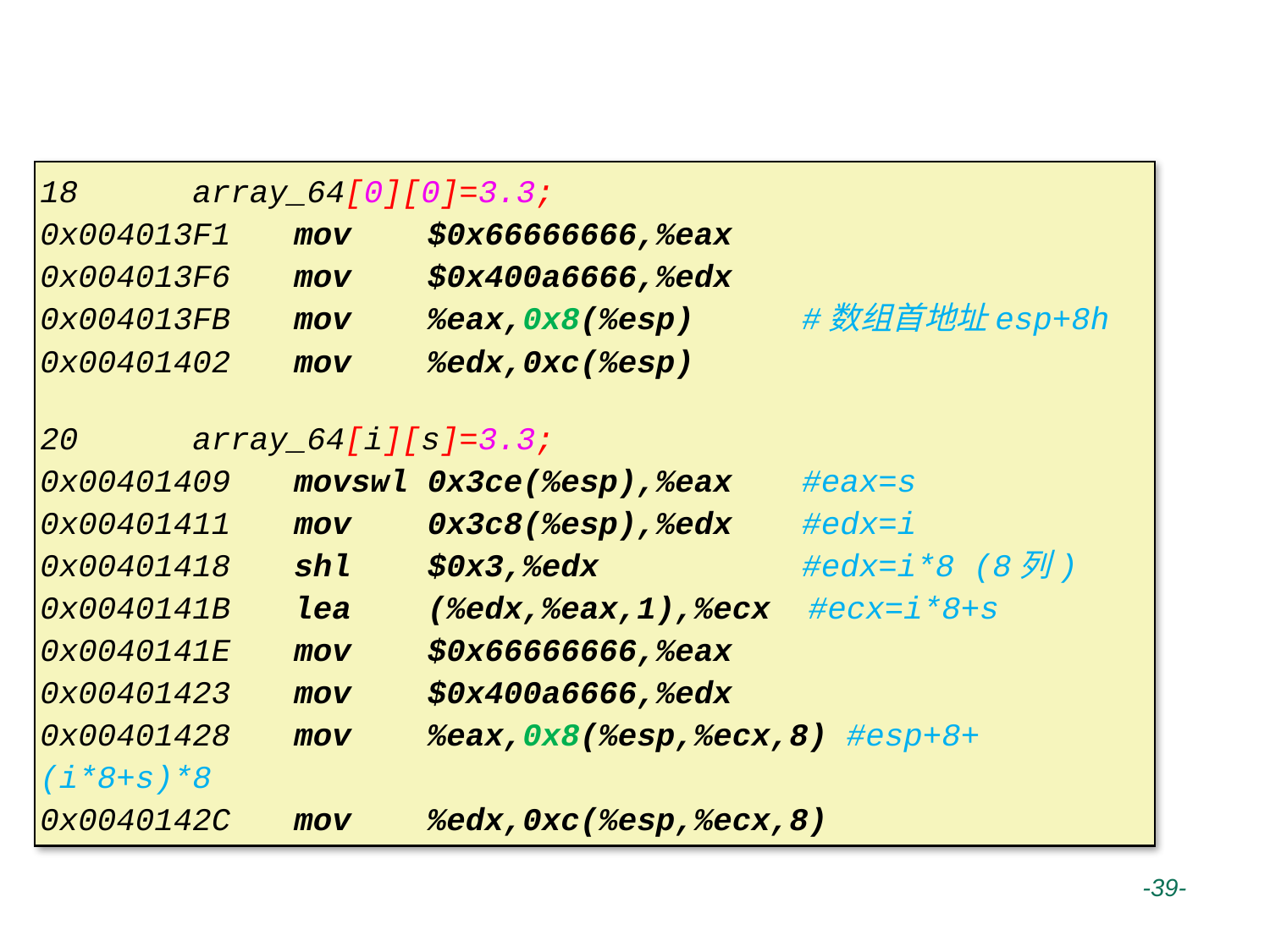

# 二维数组变量寻址方式
18      array_64[0][0]=3.3;
0x004013F1	mov    $0x66666666,%eax
0x004013F6	mov    $0x400a6666,%edx
0x004013FB	mov    %eax,0x8(%esp)  	#数组首地址esp+8h
0x00401402	mov    %edx,0xc(%esp)

20      array_64[i][s]=3.3;
0x00401409	movswl 0x3ce(%esp),%eax	#eax=s
0x00401411	mov    0x3c8(%esp),%edx 	#edx=i
0x00401418	shl    $0x3,%edx        	#edx=i*8 (8列)
0x0040141B	lea    (%edx,%eax,1),%ecx  #ecx=i*8+s
0x0040141E	mov    $0x66666666,%eax
0x00401423	mov    $0x400a6666,%edx
0x00401428	mov    %eax,0x8(%esp,%ecx,8) #esp+8+(i*8+s)*8
0x0040142C	mov    %edx,0xc(%esp,%ecx,8)

 -39-